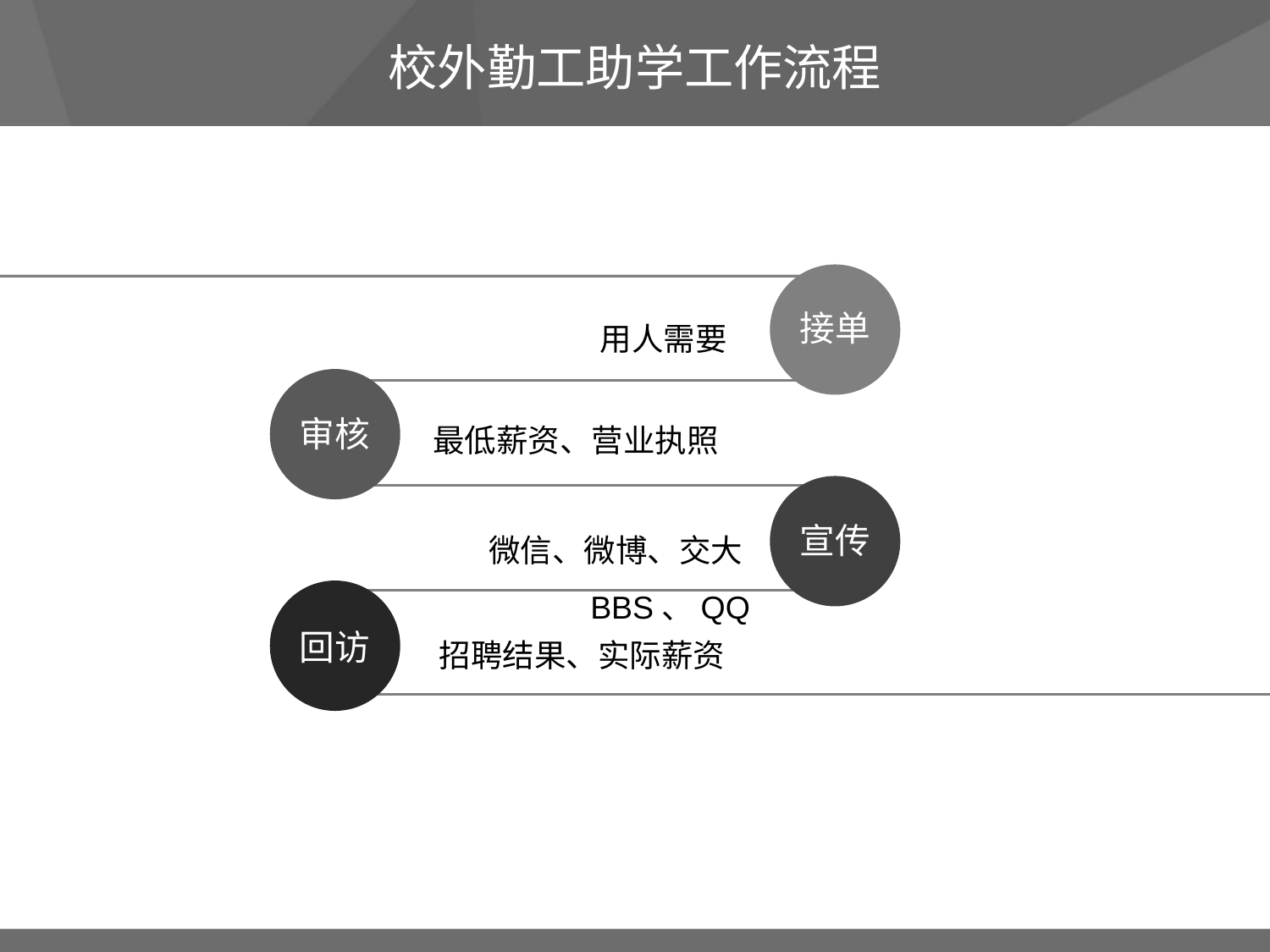

校外勤工助学工作流程

用人需要
接单

最低薪资、营业执照
审核

微信、微博、交大BBS、QQ
宣传

招聘结果、实际薪资
回访